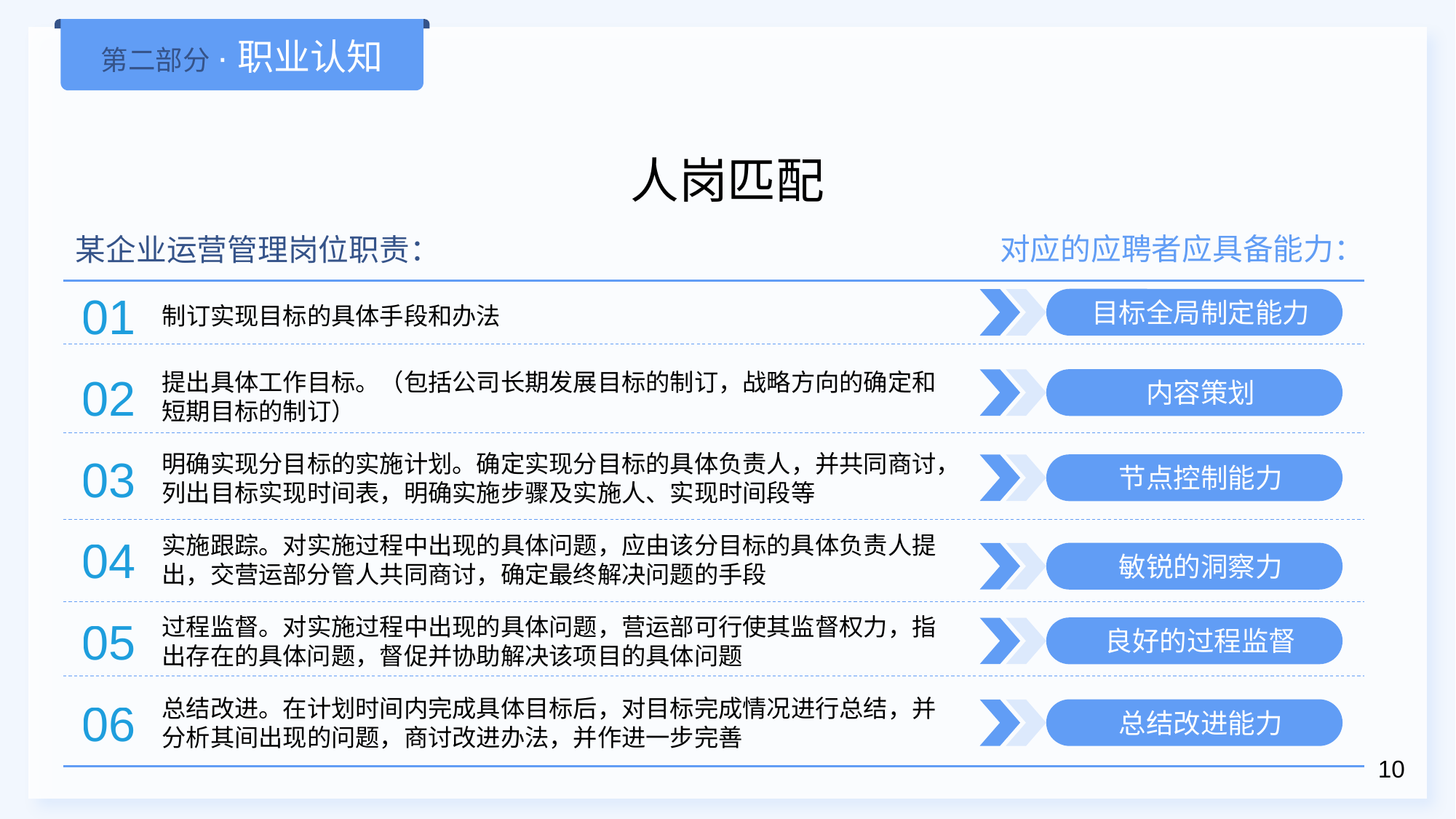

第二部分·职业认知
人岗匹配
对应的应聘者应具备能力：
某企业运营管理岗位职责：
01

目标全局制定能力
制订实现目标的具体手段和办法
02
提出具体工作目标。（包括公司长期发展目标的制订，战略方向的确定和短期目标的制订）

内容策划
03
明确实现分目标的实施计划。确定实现分目标的具体负责人，并共同商讨，列出目标实现时间表，明确实施步骤及实施人、实现时间段等

节点控制能力
04
实施跟踪。对实施过程中出现的具体问题，应由该分目标的具体负责人提出，交营运部分管人共同商讨，确定最终解决问题的手段

敏锐的洞察力
05
过程监督。对实施过程中出现的具体问题，营运部可行使其监督权力，指出存在的具体问题，督促并协助解决该项目的具体问题

良好的过程监督
06
总结改进。在计划时间内完成具体目标后，对目标完成情况进行总结，并分析其间出现的问题，商讨改进办法，并作进一步完善

总结改进能力
10